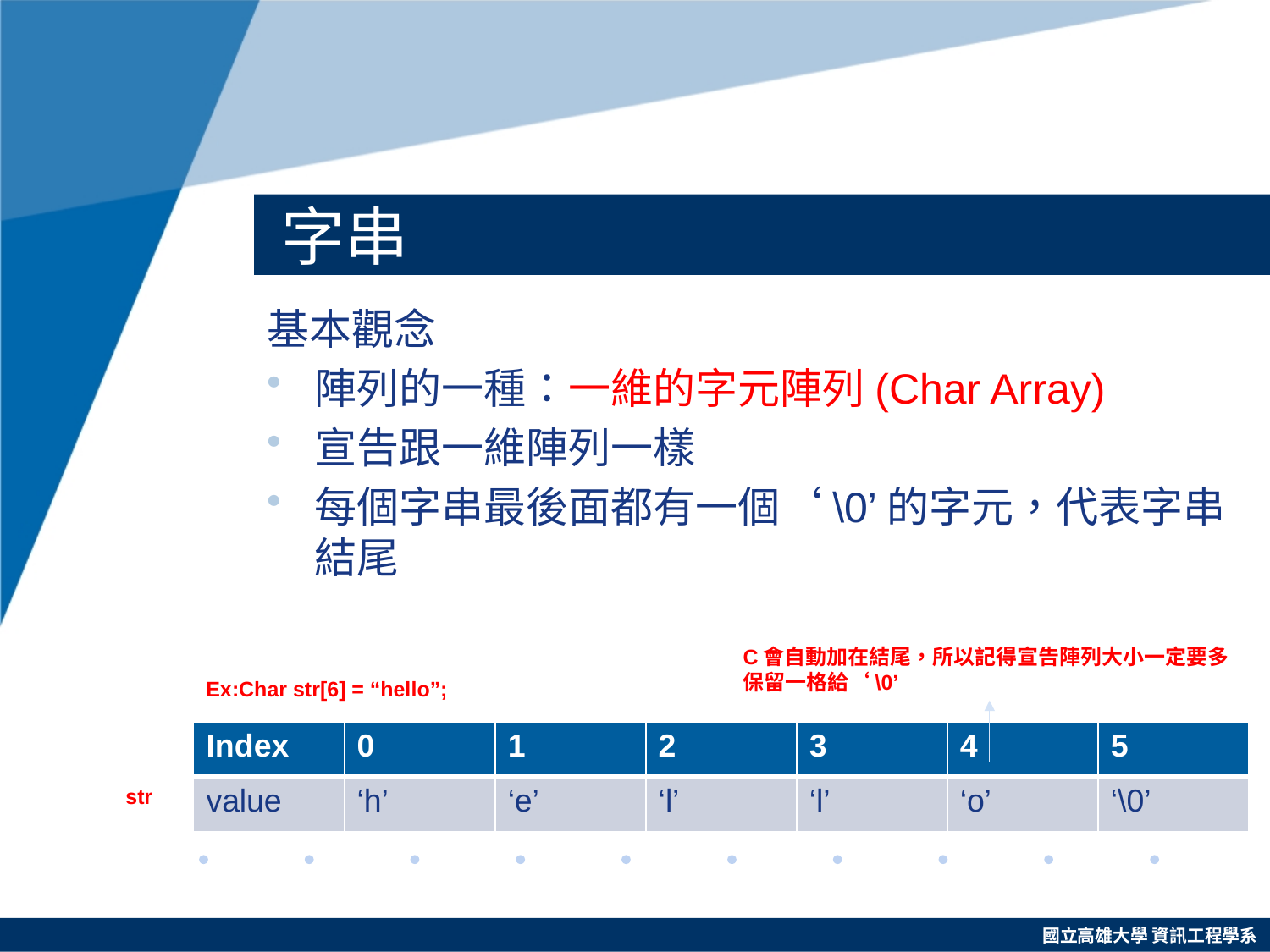

# 字串
基本觀念
陣列的一種：一維的字元陣列(Char Array)
宣告跟一維陣列一樣
每個字串最後面都有一個‘\0’的字元，代表字串結尾

C會自動加在結尾，所以記得宣告陣列大小一定要多保留一格給‘\0’
Ex:Char str[6] = “hello”;
| Index | 0 | 1 | 2 | 3 | 4 | 5 |
| --- | --- | --- | --- | --- | --- | --- |
| value | ‘h’ | ‘e’ | ‘l’ | ‘l’ | ‘o’ | ‘\0’ |
str